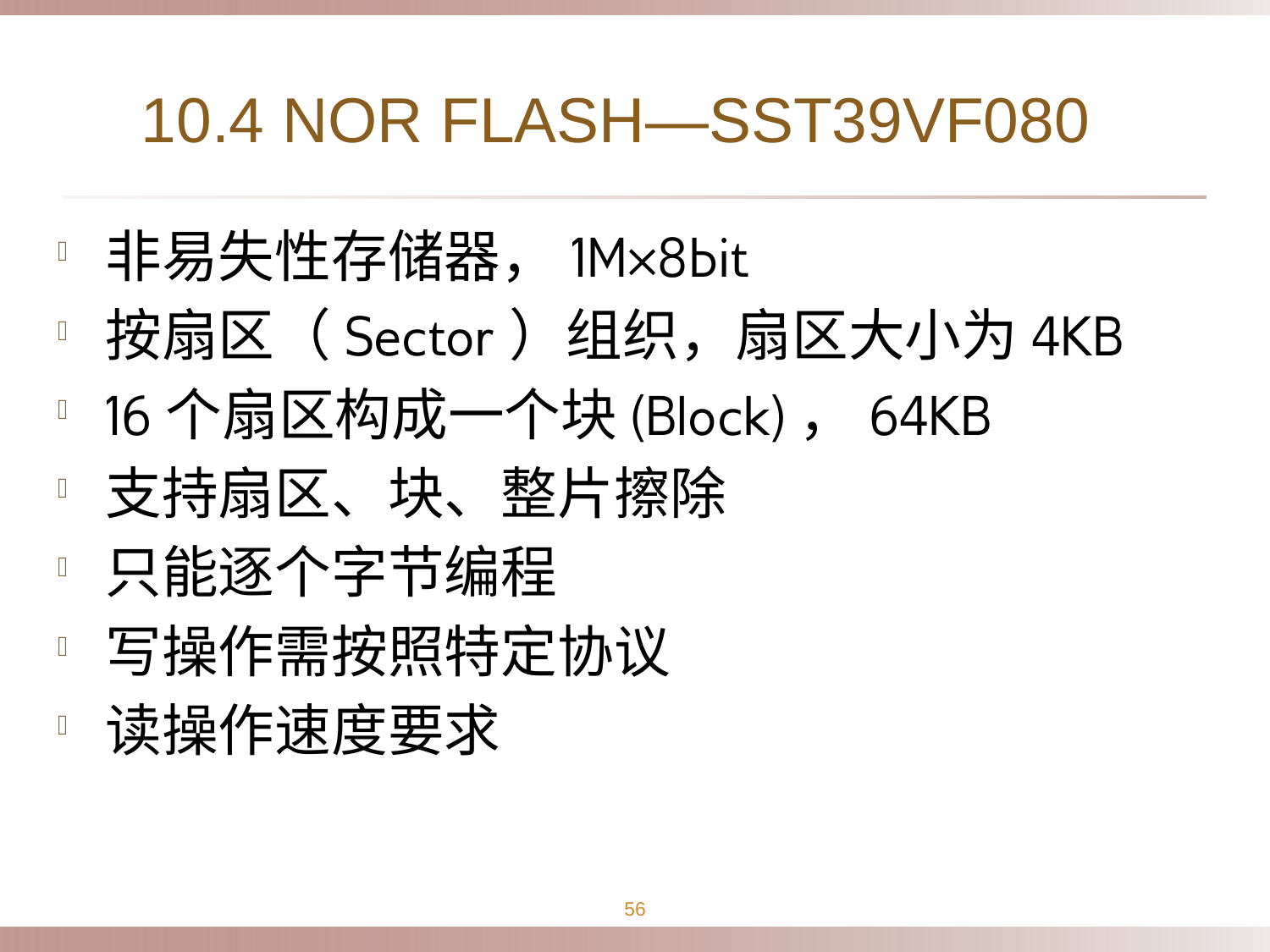

# 10.4 NOR FLASH—SST39VF080
非易失性存储器，1M×8bit
按扇区（Sector）组织，扇区大小为4KB
16个扇区构成一个块(Block)，64KB
支持扇区、块、整片擦除
只能逐个字节编程
写操作需按照特定协议
读操作速度要求

56